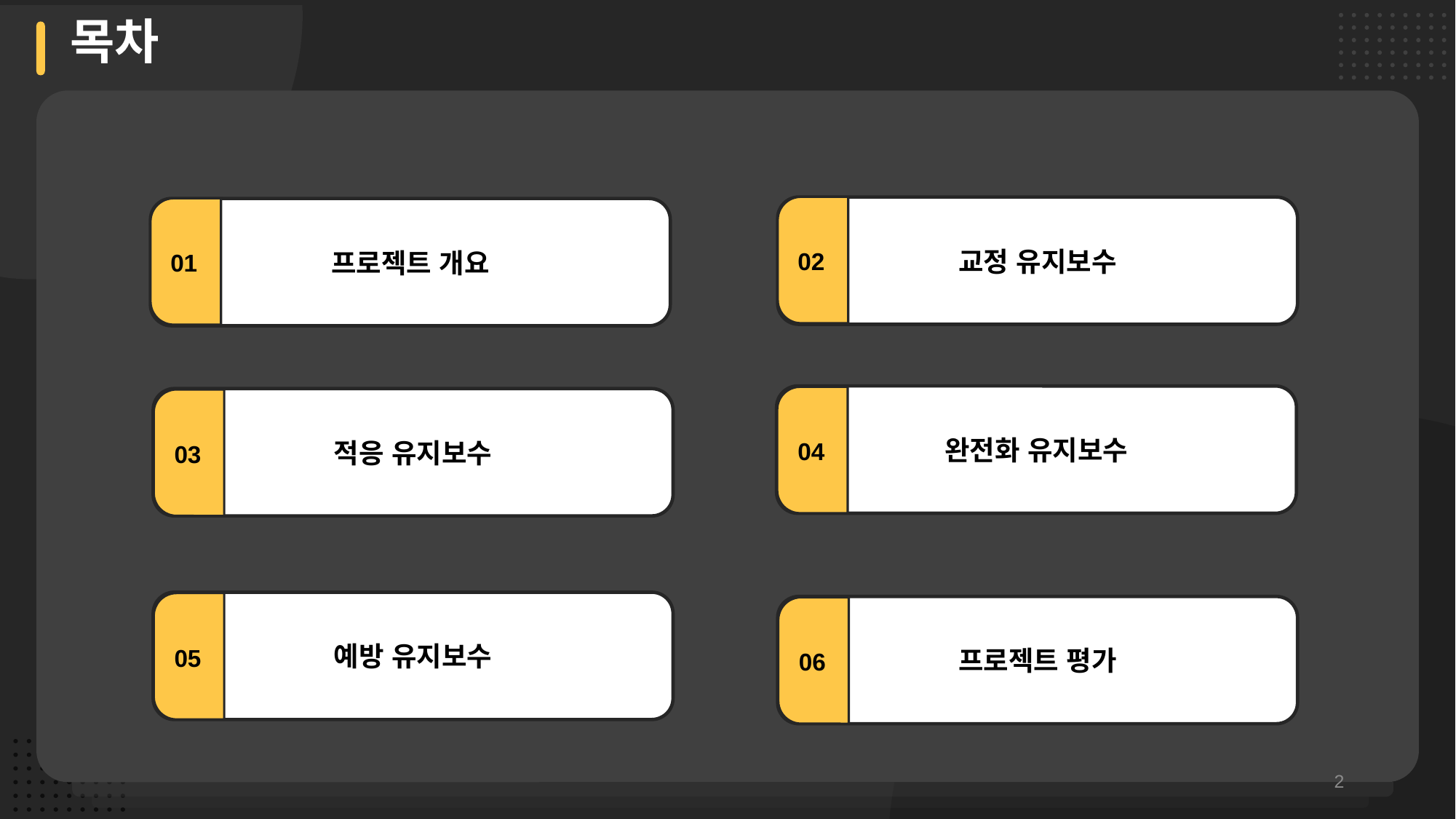

목차
교정 유지보수
프로젝트 개요

02
01
완전화 유지보수
적응 유지보수

04
03
예방 유지보수
프로젝트 평가

05
06
2